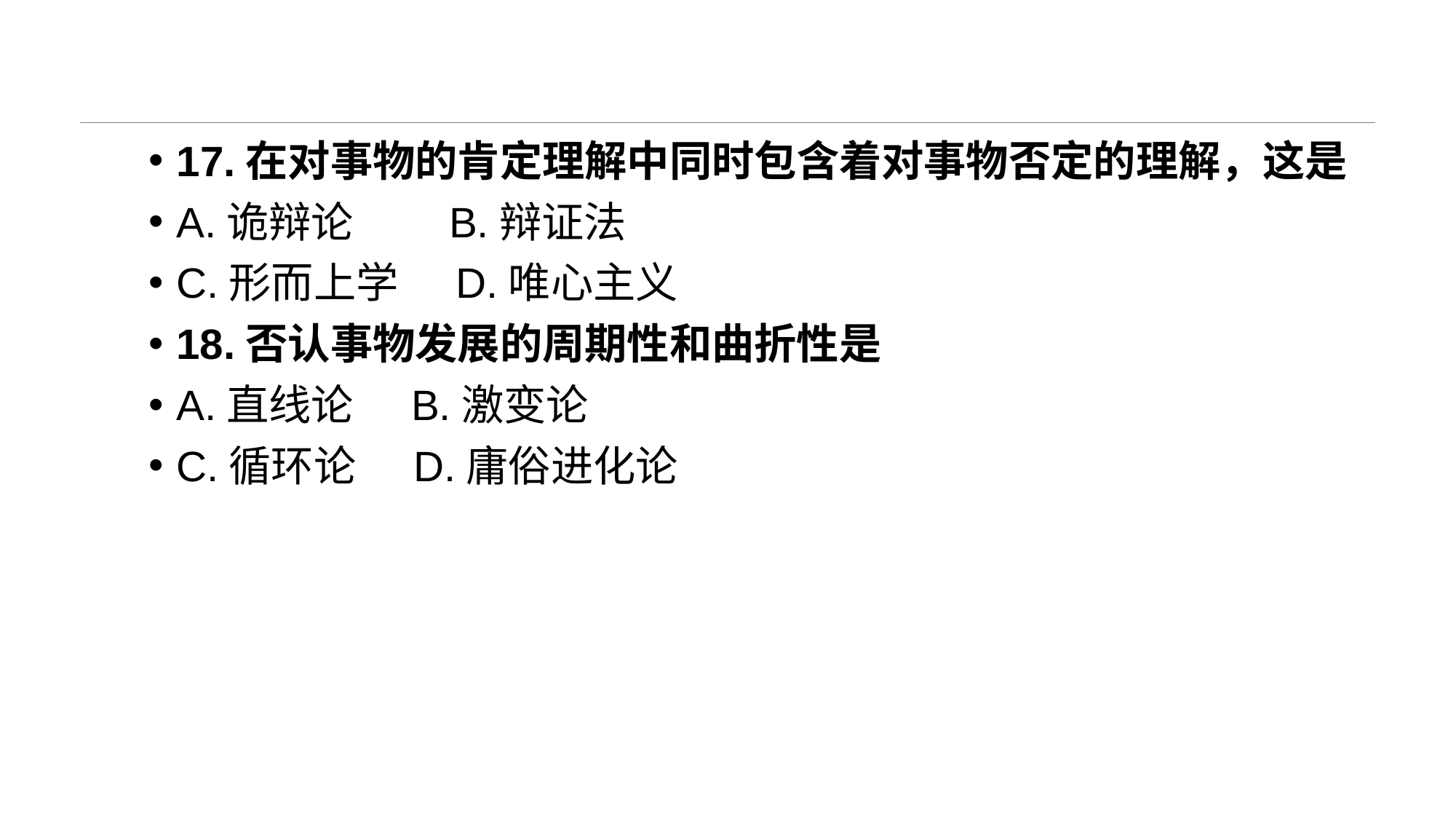

#
17.在对事物的肯定理解中同时包含着对事物否定的理解，这是
A.诡辩论         B.辩证法
C.形而上学     D.唯心主义
18.否认事物发展的周期性和曲折性是
A.直线论     B.激变论
C.循环论     D.庸俗进化论